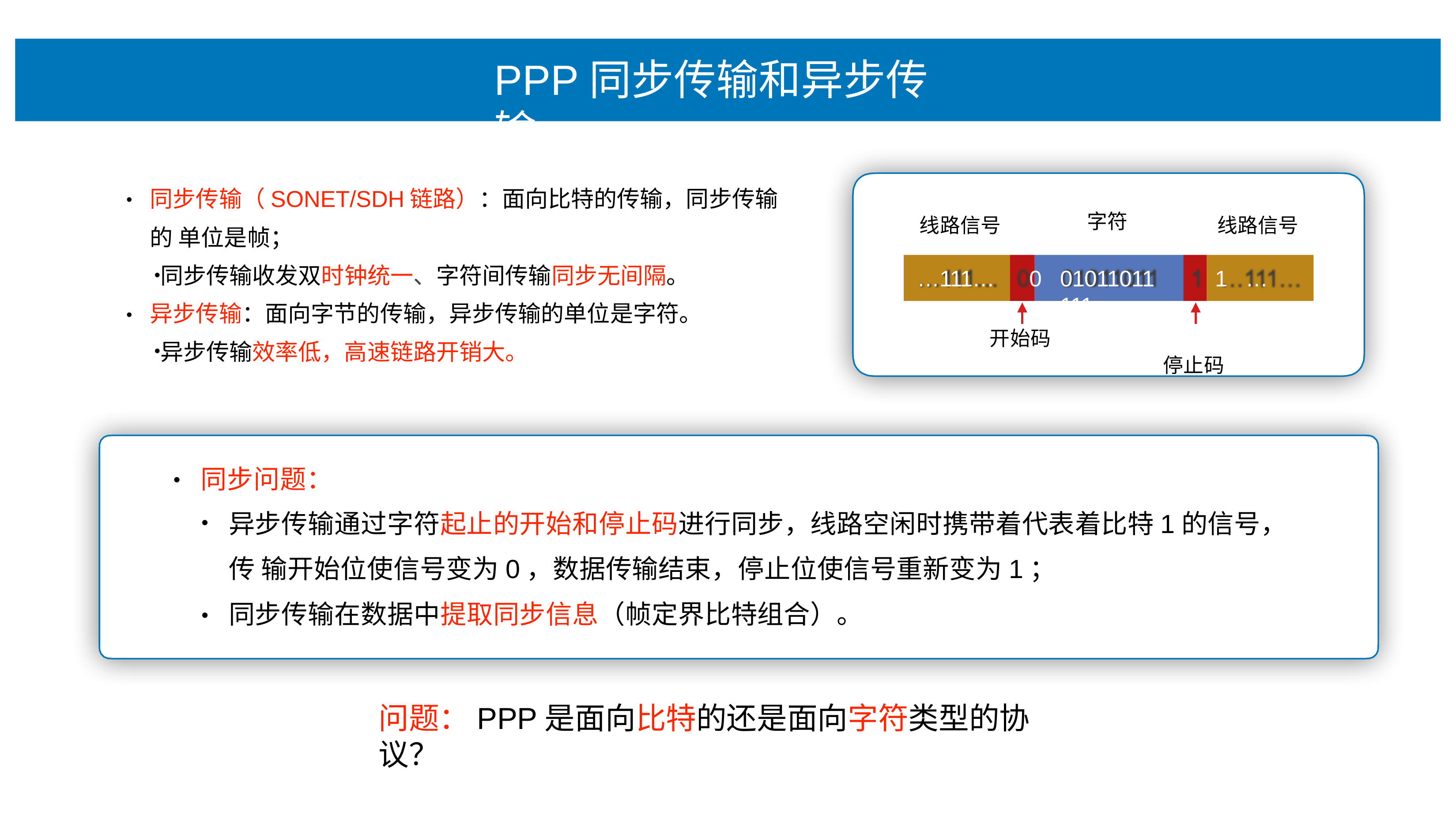

# PPP同步传输和异步传输

同步传输（SONET/SDH链路）：⾯向⽐特的传输，同步传输的 单位是帧；
同步传输收发双时钟统⼀、字符间传输同步⽆间隔。 异步传输：⾯向字节的传输，异步传输的单位是字符。
异步传输效率低，⾼速链路开销⼤。

•
字符
线路信号

…111…	0

开始码
线路信号

01011011	1	…111…

停⽌码

•

同步问题：
•
异步传输通过字符起⽌的开始和停⽌码进⾏同步，线路空闲时携带着代表着⽐特1的信号，传 输开始位使信号变为0，数据传输结束，停⽌位使信号重新变为1；
同步传输在数据中提取同步信息（帧定界⽐特组合）。
•
问题：PPP是⾯向⽐特的还是⾯向字符类型的协议？